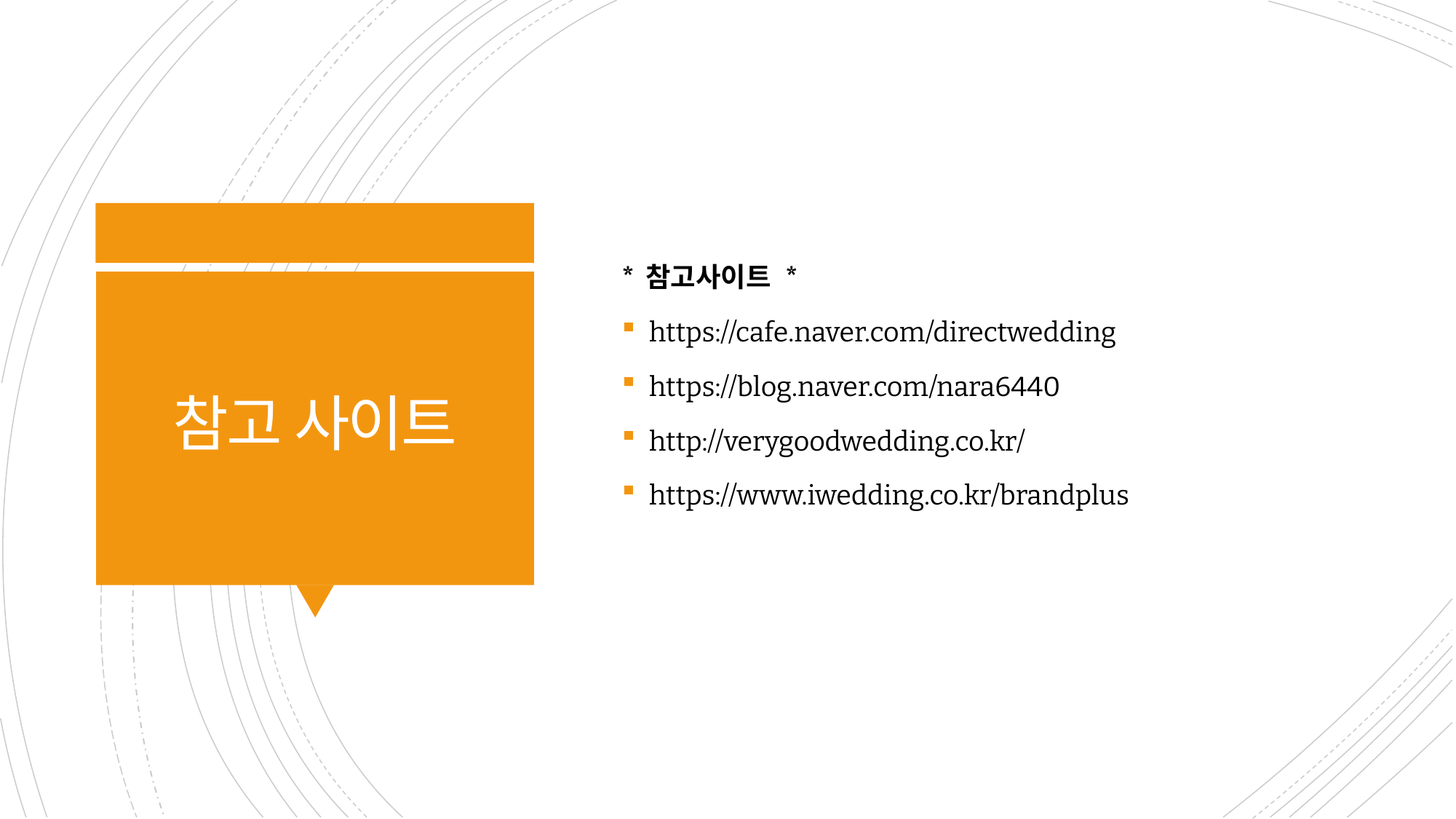

* 참고사이트 *
https://cafe.naver.com/directwedding
https://blog.naver.com/nara6440
http://verygoodwedding.co.kr/
https://www.iwedding.co.kr/brandplus

# 참고 사이트